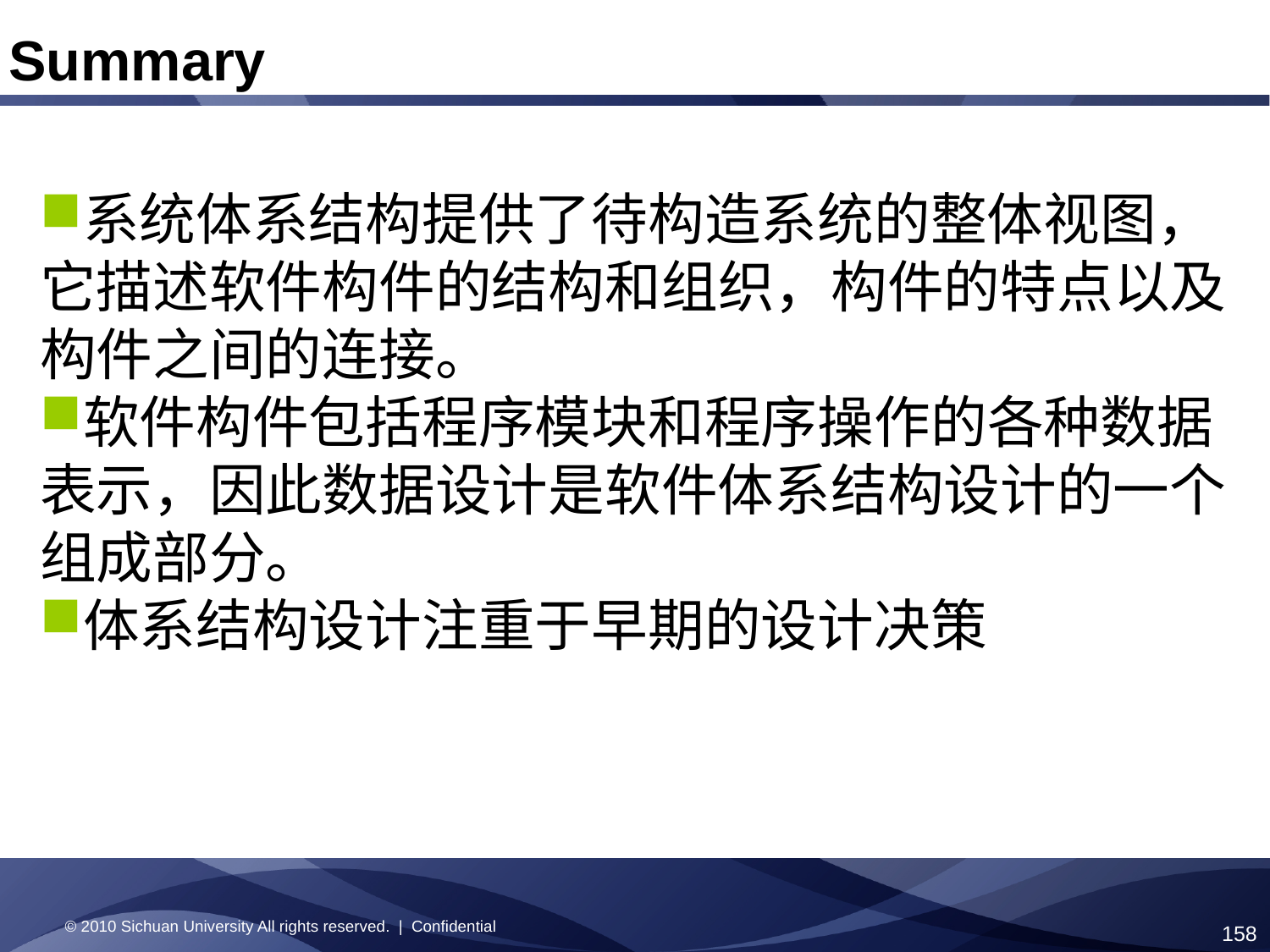

Summary

系统体系结构提供了待构造系统的整体视图，它描述软件构件的结构和组织，构件的特点以及构件之间的连接。
软件构件包括程序模块和程序操作的各种数据表示，因此数据设计是软件体系结构设计的一个组成部分。
体系结构设计注重于早期的设计决策
© 2010 Sichuan University All rights reserved.  |  Confidential
158